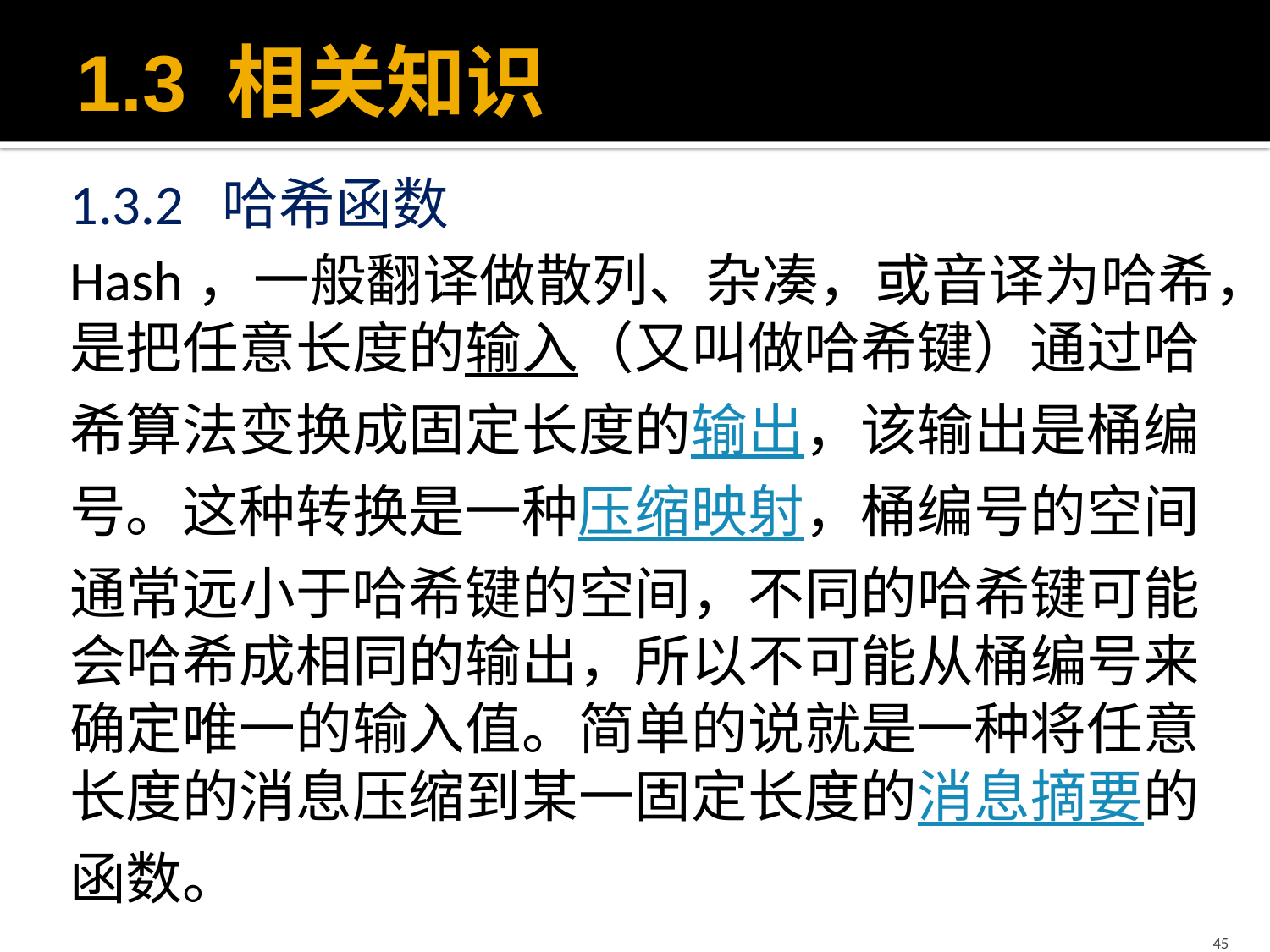

# 1.3 相关知识
1.3.2  哈希函数
Hash，一般翻译做散列、杂凑，或音译为哈希，是把任意长度的输入（又叫做哈希键）通过哈希算法变换成固定长度的输出，该输出是桶编号。这种转换是一种压缩映射，桶编号的空间通常远小于哈希键的空间，不同的哈希键可能会哈希成相同的输出，所以不可能从桶编号来确定唯一的输入值。简单的说就是一种将任意长度的消息压缩到某一固定长度的消息摘要的函数。

45